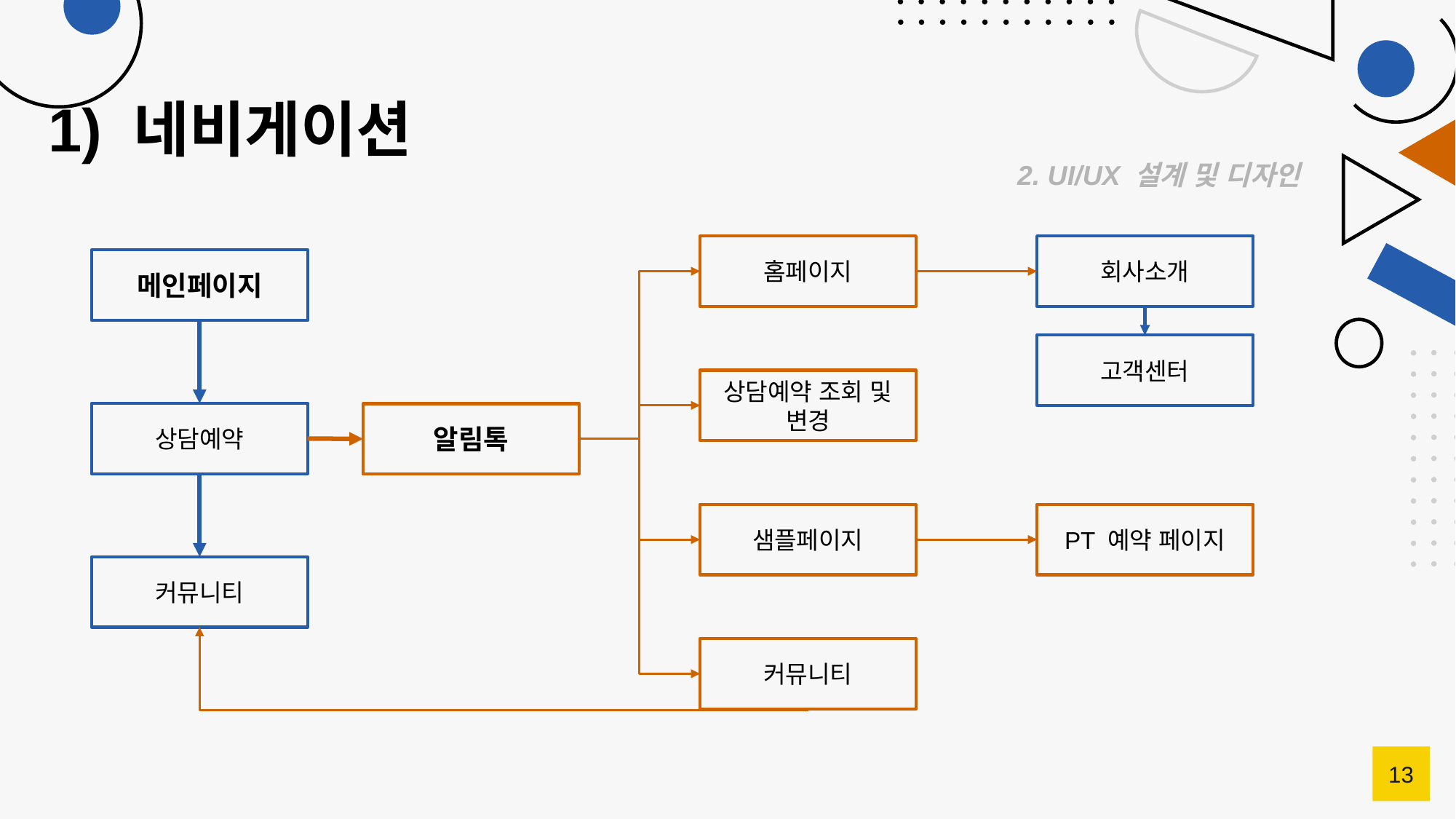

# 1) 네비게이션
2. UI/UX 설계 및 디자인
홈페이지
회사소개
메인페이지
고객센터
상담예약 조회 및 변경
상담예약
알림톡
샘플페이지
PT 예약 페이지
커뮤니티
커뮤니티
13